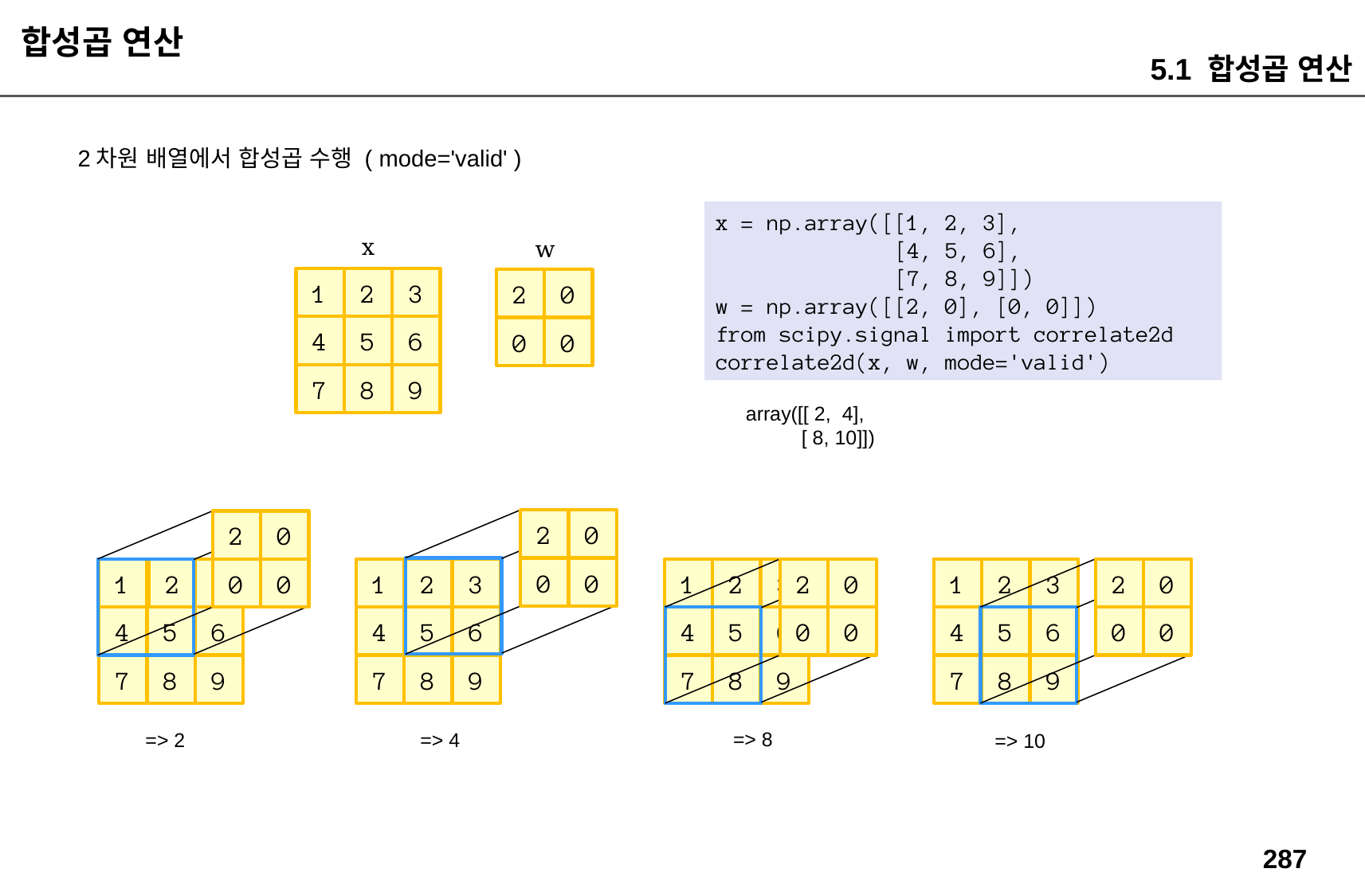

합성곱 연산
5.1 합성곱 연산
2차원 배열에서 합성곱 수행 ( mode='valid' )
x = np.array([[1, 2, 3],
              [4, 5, 6],
              [7, 8, 9]])
w = np.array([[2, 0], [0, 0]])
from scipy.signal import correlate2d
correlate2d(x, w, mode='valid')
x
w
1
2
3
2
0
0
0
4
5
6
7
8
9
array([[ 2,  4],
          [ 8, 10]])
2
0
0
0

2
0
0
0

2
1
2
3
1
3
1
2
3
1
2
3
2
0
0
0

2
0
0
0

4
5
6
4
5
6
4
5
6
4
5
6
7
8
9
7
8
9
7
8
9
7
8
9
=> 8
=> 2
=> 4
=> 10